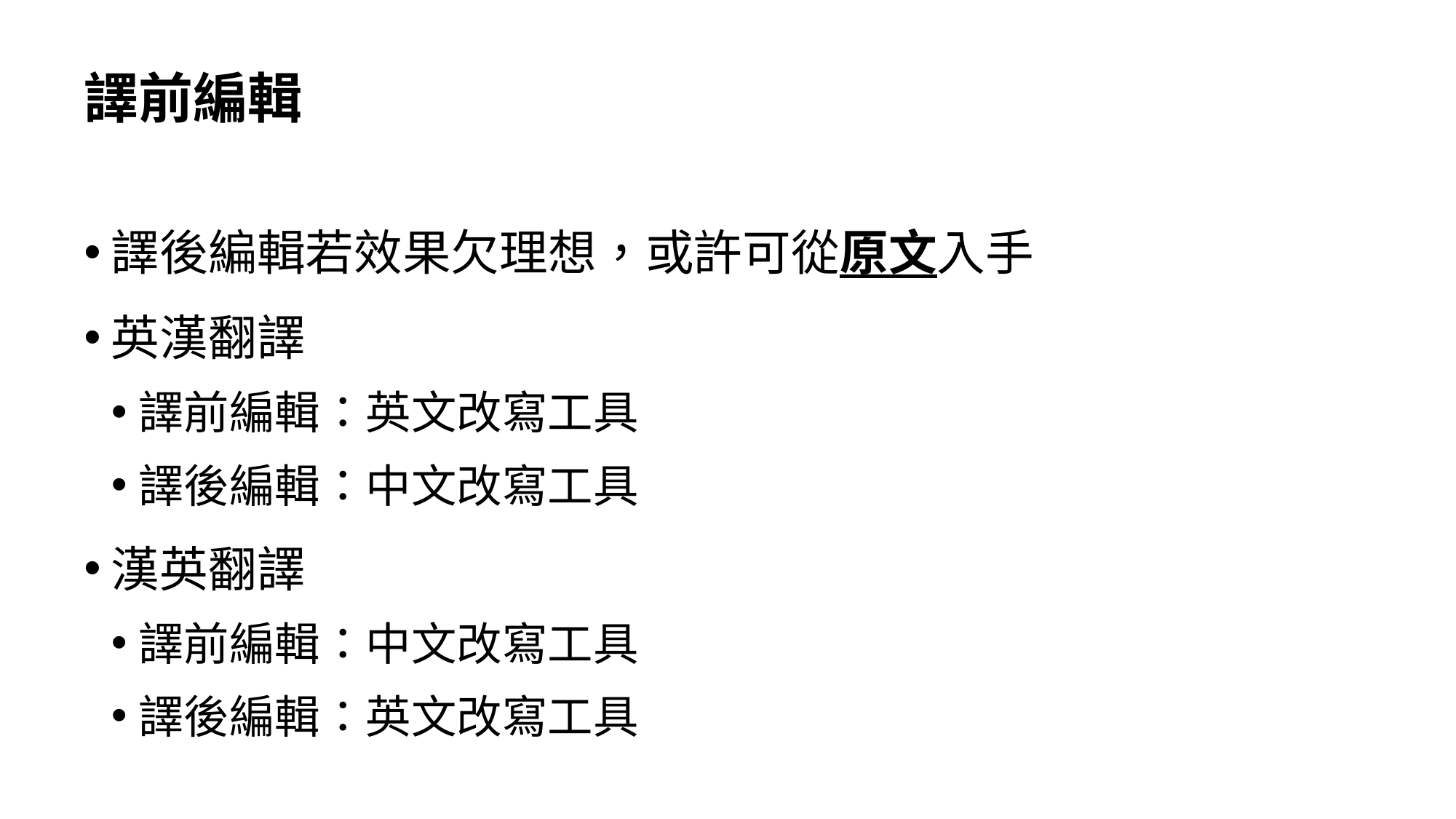

# 譯前編輯
譯後編輯若效果欠理想，或許可從原文入手
英漢翻譯
譯前編輯：英文改寫工具
譯後編輯：中文改寫工具
漢英翻譯
譯前編輯：中文改寫工具
譯後編輯：英文改寫工具